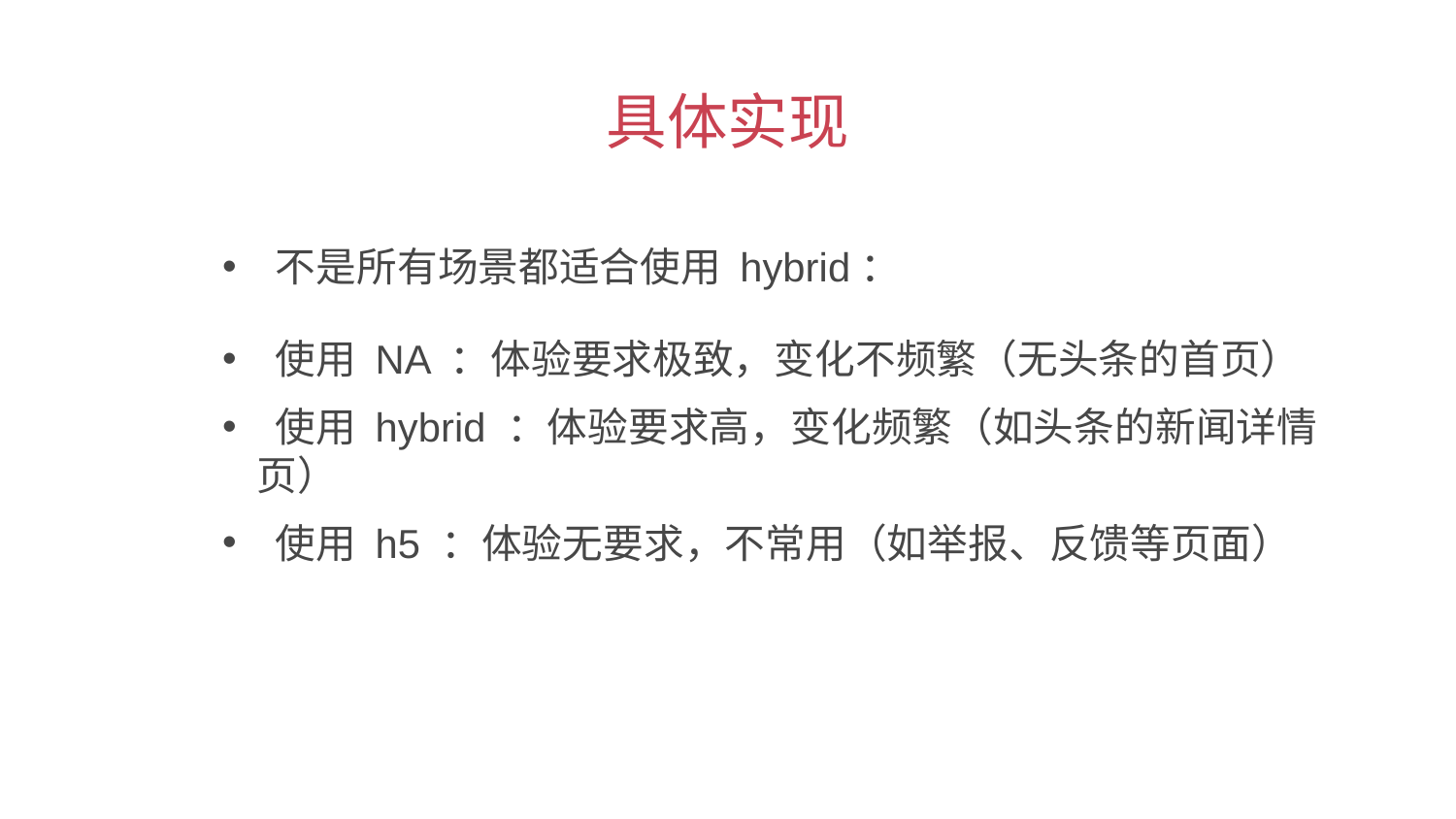

具体实现
 不是所有场景都适合使用 hybrid：
 使用 NA ：体验要求极致，变化不频繁（无头条的首页）
 使用 hybrid ：体验要求高，变化频繁（如头条的新闻详情页）
 使用 h5 ：体验无要求，不常用（如举报、反馈等页面）